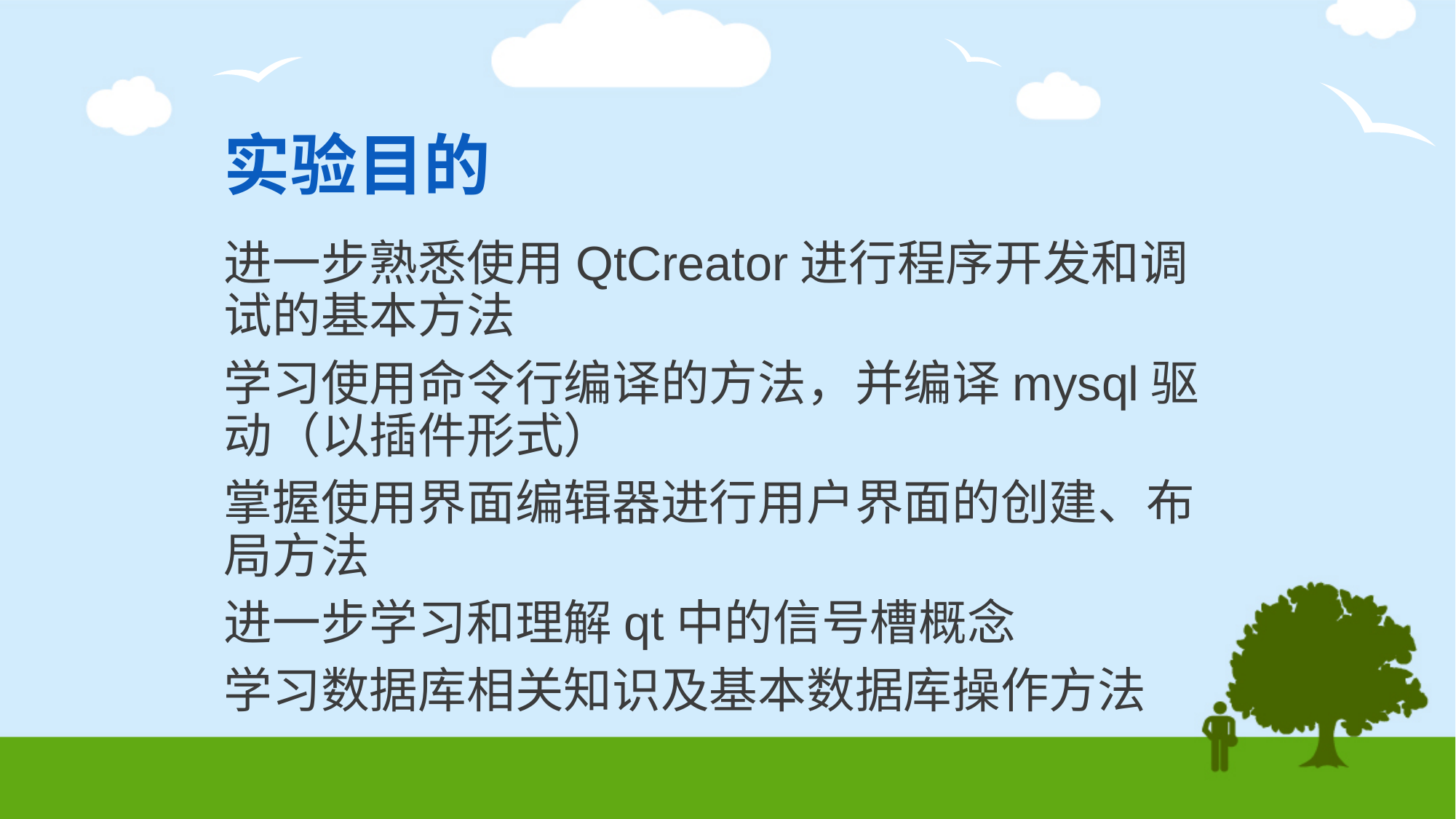

# 实验目的
进一步熟悉使用QtCreator进行程序开发和调试的基本方法
学习使用命令行编译的方法，并编译mysql驱动（以插件形式）
掌握使用界面编辑器进行用户界面的创建、布局方法
进一步学习和理解qt中的信号槽概念
学习数据库相关知识及基本数据库操作方法